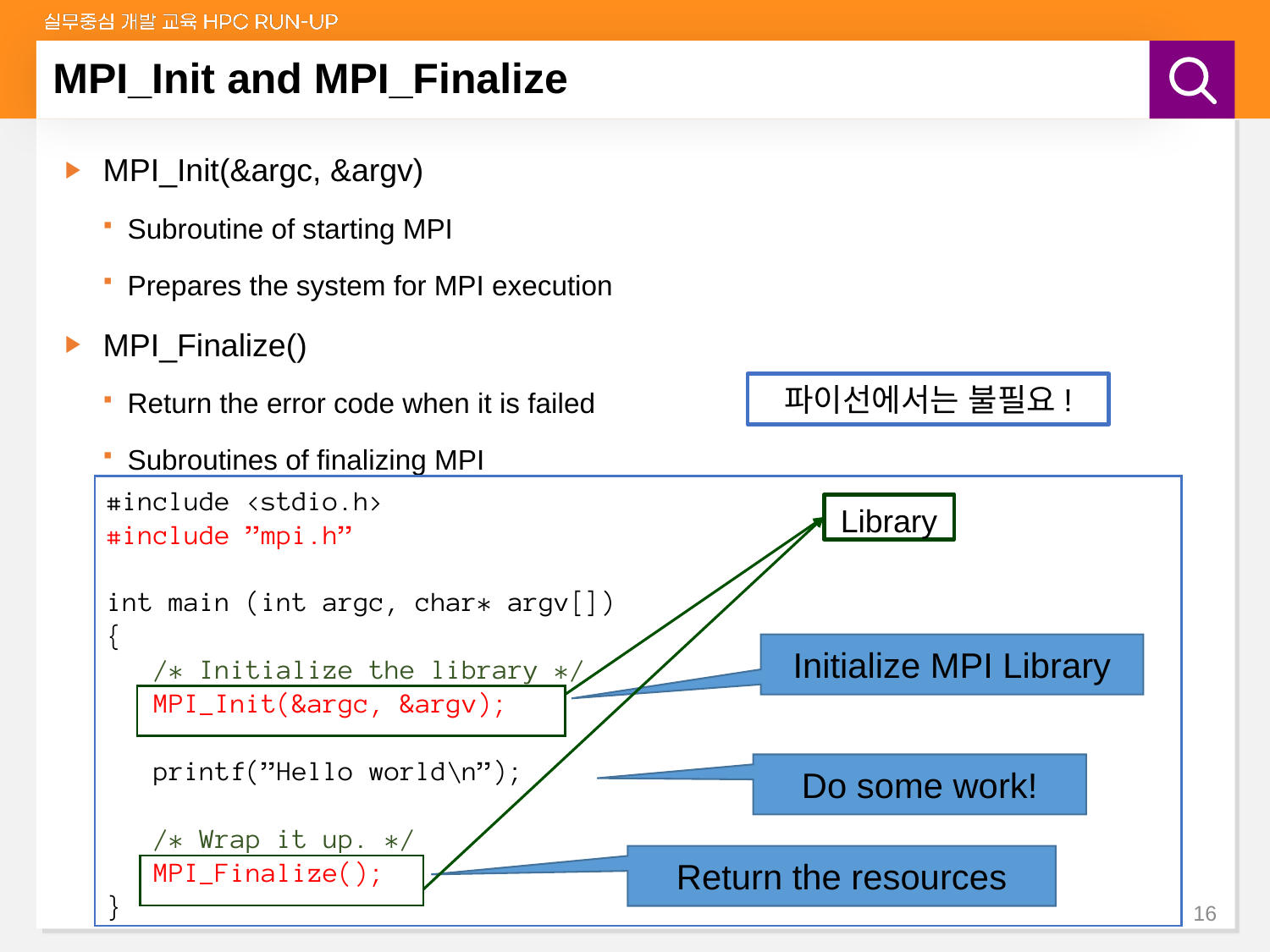

# MPI_Init and MPI_Finalize
MPI_Init(&argc, &argv)
Subroutine of starting MPI
Prepares the system for MPI execution
MPI_Finalize()
Return the error code when it is failed
Subroutines of finalizing MPI
파이선에서는 불필요!
#include <stdio.h>
#include ”mpi.h”

int main (int argc, char* argv[])
{
   /* Initialize the library */
   MPI_Init(&argc, &argv);

   printf(”Hello world\n”);

   /* Wrap it up. */
   MPI_Finalize();
}
Library

Initialize MPI Library
Do some work!
Return the resources
16